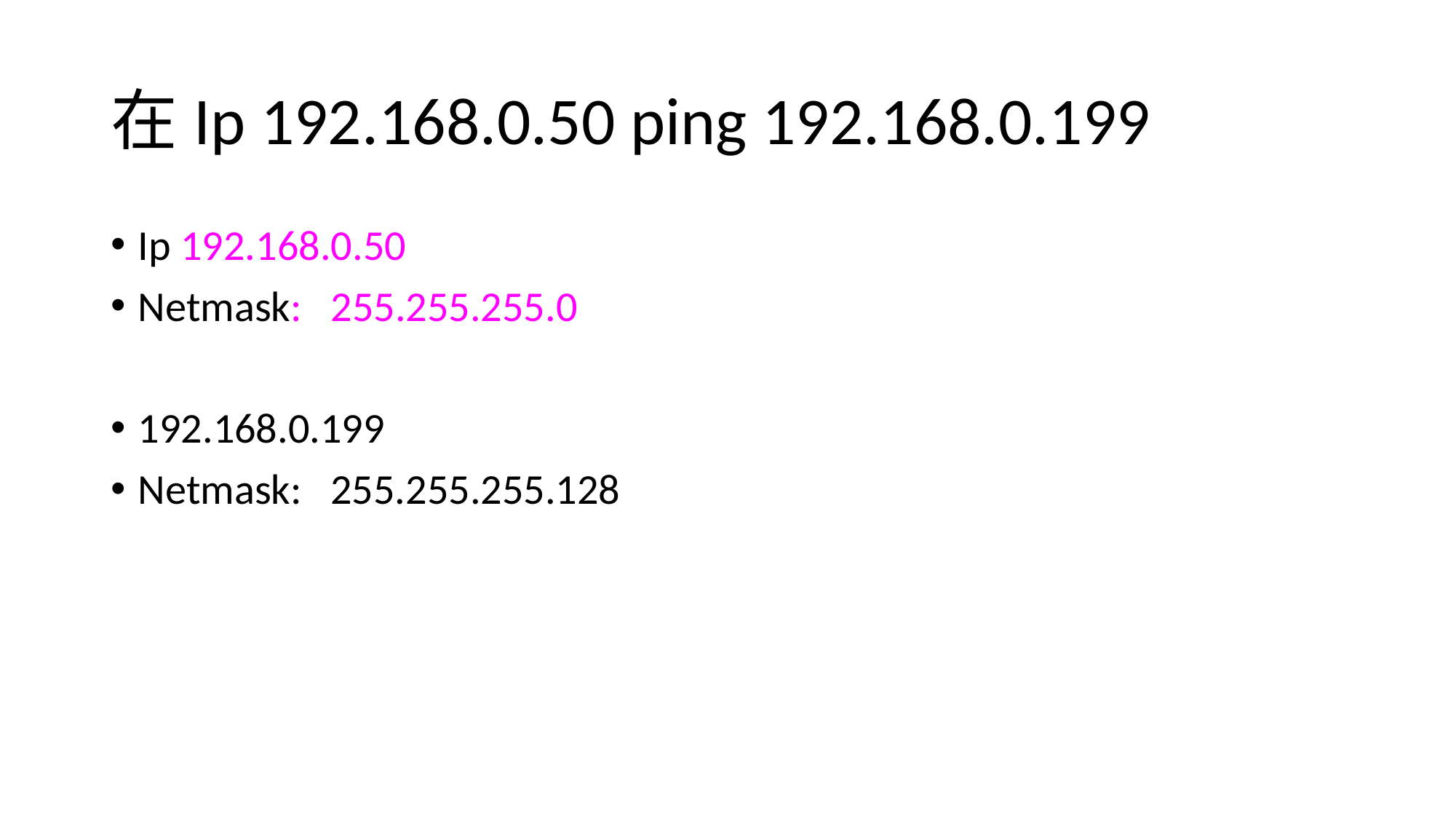

# 在Ip 192.168.0.50 ping 192.168.0.199
Ip 192.168.0.50
Netmask:   255.255.255.0

192.168.0.199
Netmask:   255.255.255.128